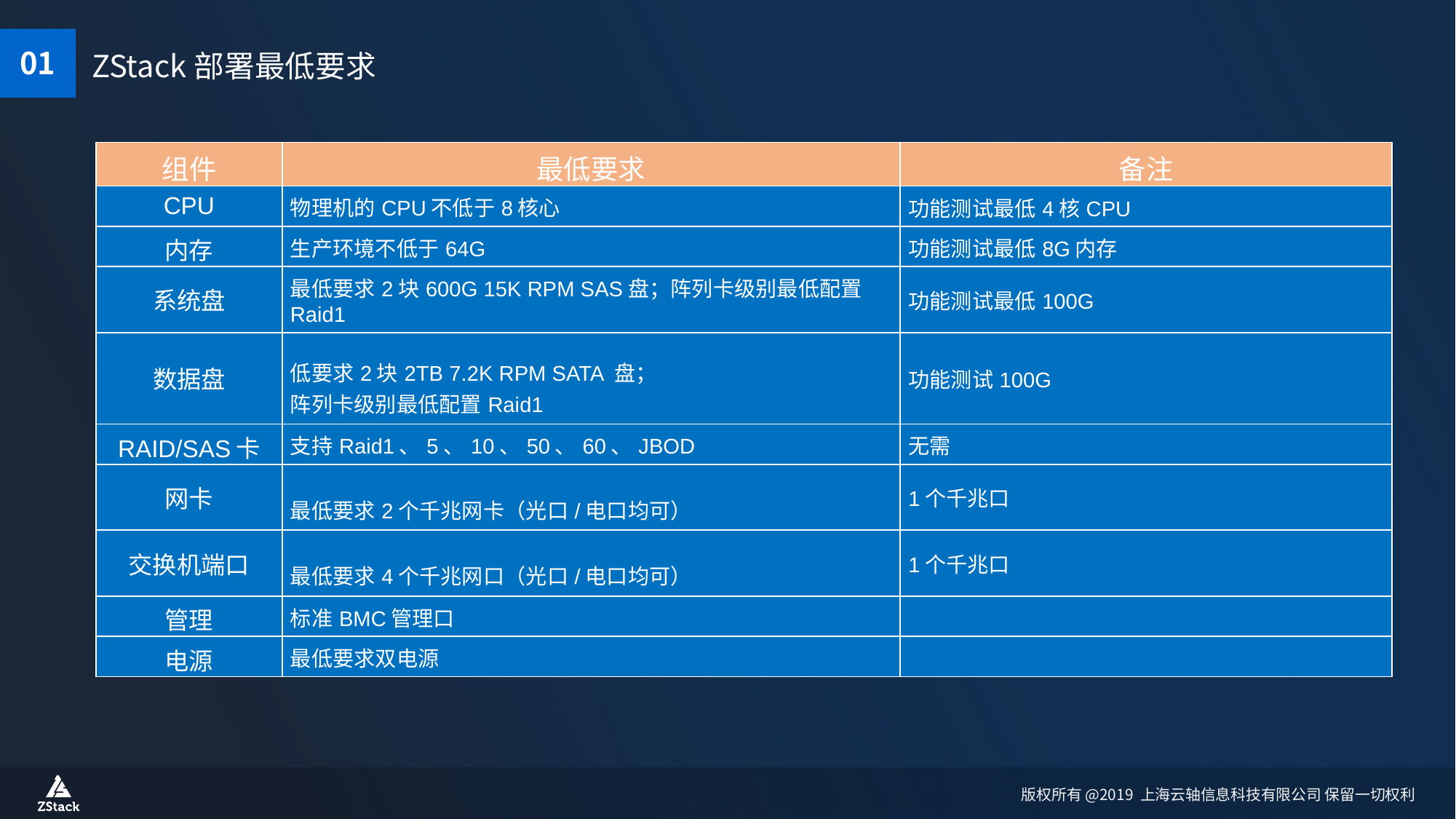

01
ZStack部署最低要求
| 组件 | 最低要求 | 备注 |
| --- | --- | --- |
| CPU | 物理机的CPU不低于8核心 | 功能测试最低4核CPU |
| 内存 | 生产环境不低于64G | 功能测试最低8G内存 |
| 系统盘 | 最低要求2块600G 15K RPM SAS盘；阵列卡级别最低配置Raid1 | 功能测试最低100G |
| 数据盘 | 低要求2块2TB 7.2K RPM SATA 盘； 阵列卡级别最低配置Raid1 | 功能测试100G |
| RAID/SAS卡 | 支持Raid1、5、10、50、60、JBOD | 无需 |
| 网卡 | 最低要求2个千兆网卡（光口/电口均可） | 1个千兆口 |
| 交换机端口 | 最低要求4个千兆网口（光口/电口均可） | 1个千兆口 |
| 管理 | 标准BMC管理口 |  |
| 电源 | 最低要求双电源 |  |